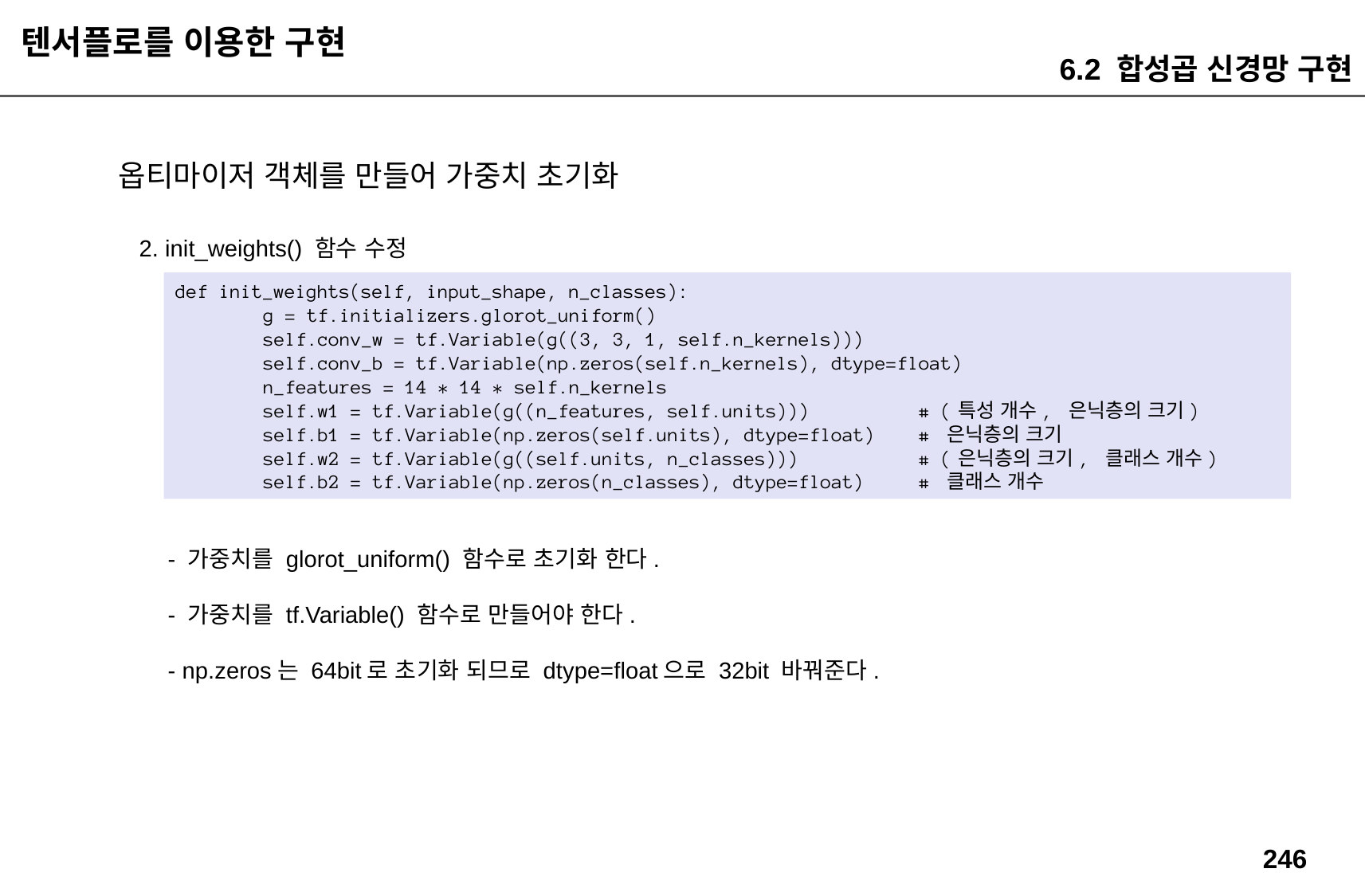

텐서플로를 이용한 구현
6.2 합성곱 신경망 구현
옵티마이저 객체를 만들어 가중치 초기화
2. init_weights() 함수 수정
def init_weights(self, input_shape, n_classes):
        g = tf.initializers.glorot_uniform()
        self.conv_w = tf.Variable(g((3, 3, 1, self.n_kernels)))
        self.conv_b = tf.Variable(np.zeros(self.n_kernels), dtype=float)
        n_features = 14 * 14 * self.n_kernels
        self.w1 = tf.Variable(g((n_features, self.units)))          # (특성 개수, 은닉층의 크기)
        self.b1 = tf.Variable(np.zeros(self.units), dtype=float)    # 은닉층의 크기
        self.w2 = tf.Variable(g((self.units, n_classes)))           # (은닉층의 크기, 클래스 개수)
        self.b2 = tf.Variable(np.zeros(n_classes), dtype=float)     # 클래스 개수
- 가중치를 glorot_uniform() 함수로 초기화 한다.

- 가중치를 tf.Variable() 함수로 만들어야 한다.

- np.zeros는 64bit로 초기화 되므로 dtype=float으로 32bit 바꿔준다.